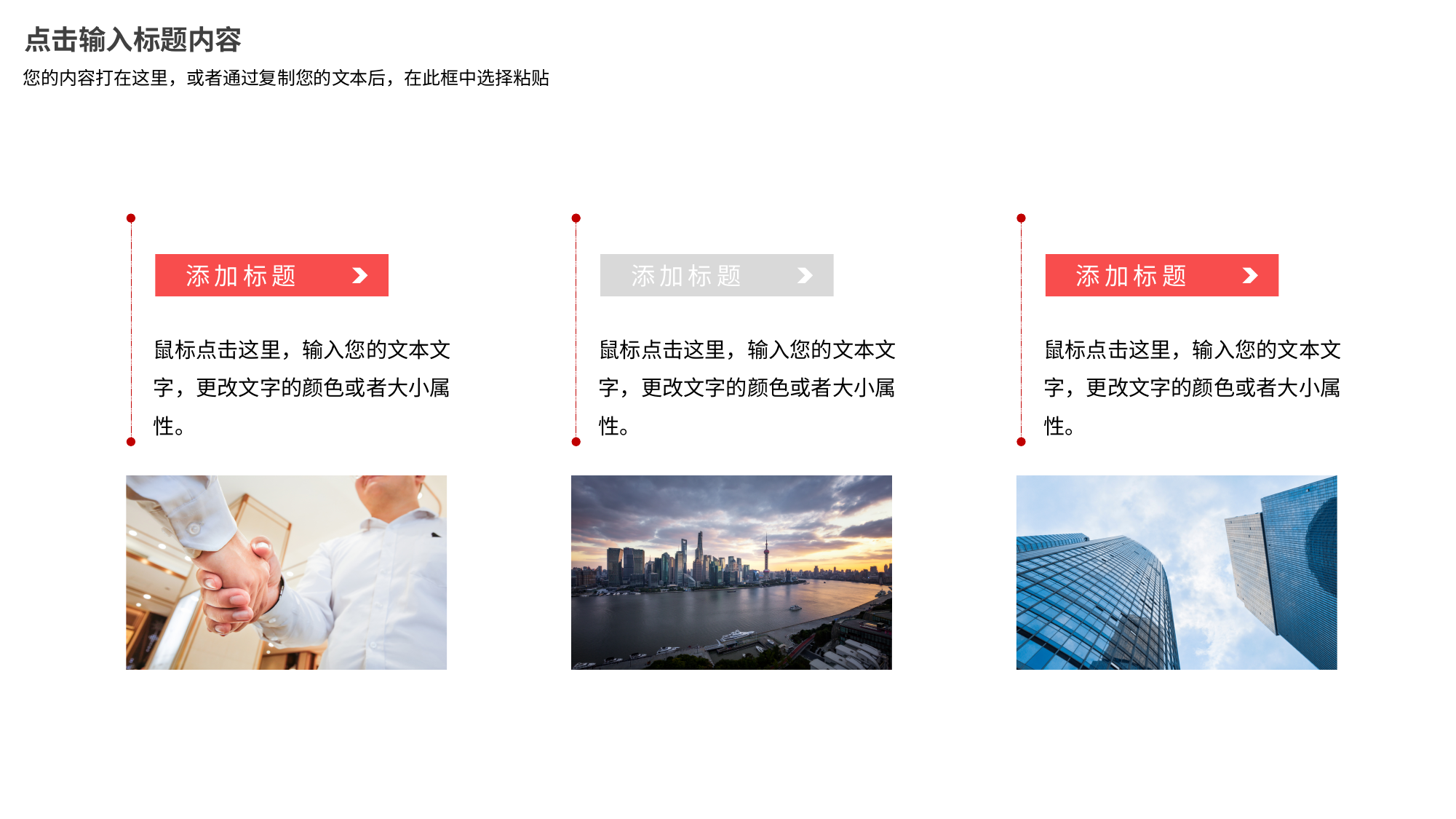

点击输入标题内容
您的内容打在这里，或者通过复制您的文本后，在此框中选择粘贴
添加标题

添加标题

添加标题

鼠标点击这里，输入您的文本文字，更改文字的颜色或者大小属性。
鼠标点击这里，输入您的文本文字，更改文字的颜色或者大小属性。
鼠标点击这里，输入您的文本文字，更改文字的颜色或者大小属性。